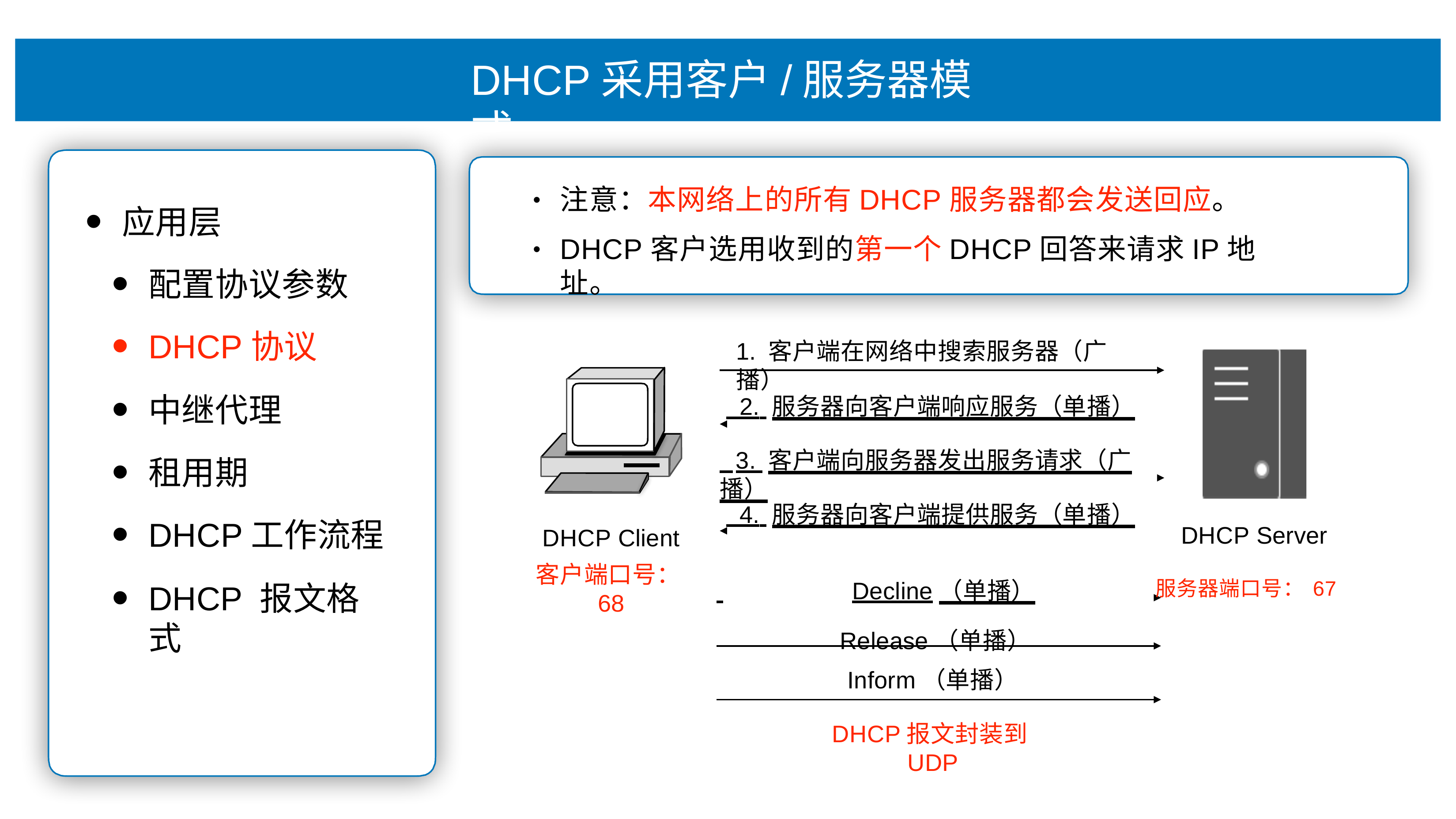

# DHCP采⽤客户/服务器模式

注意：本⽹络上的所有DHCP服务器都会发送回应。
DHCP客户选⽤收到的第⼀个DHCP回答来请求IP地址。
•
应⽤层
配置协议参数
DHCP协议
中继代理
租⽤期
DHCP⼯作流程
DHCP 报⽂格式
•
1. 客户端在⽹络中搜索服务器（⼴播）

  2. 服务器向客户端响应服务（单播）

  3. 客户端向服务器发出服务请求（⼴播）

  4. 服务器向客户端提供服务（单播）
DHCP Client
客户端⼝号：68
DHCP Server

 	Decline（单播）	服务器端⼝号：67
Release（单播）

Inform（单播）
DHCP报⽂封装到UDP